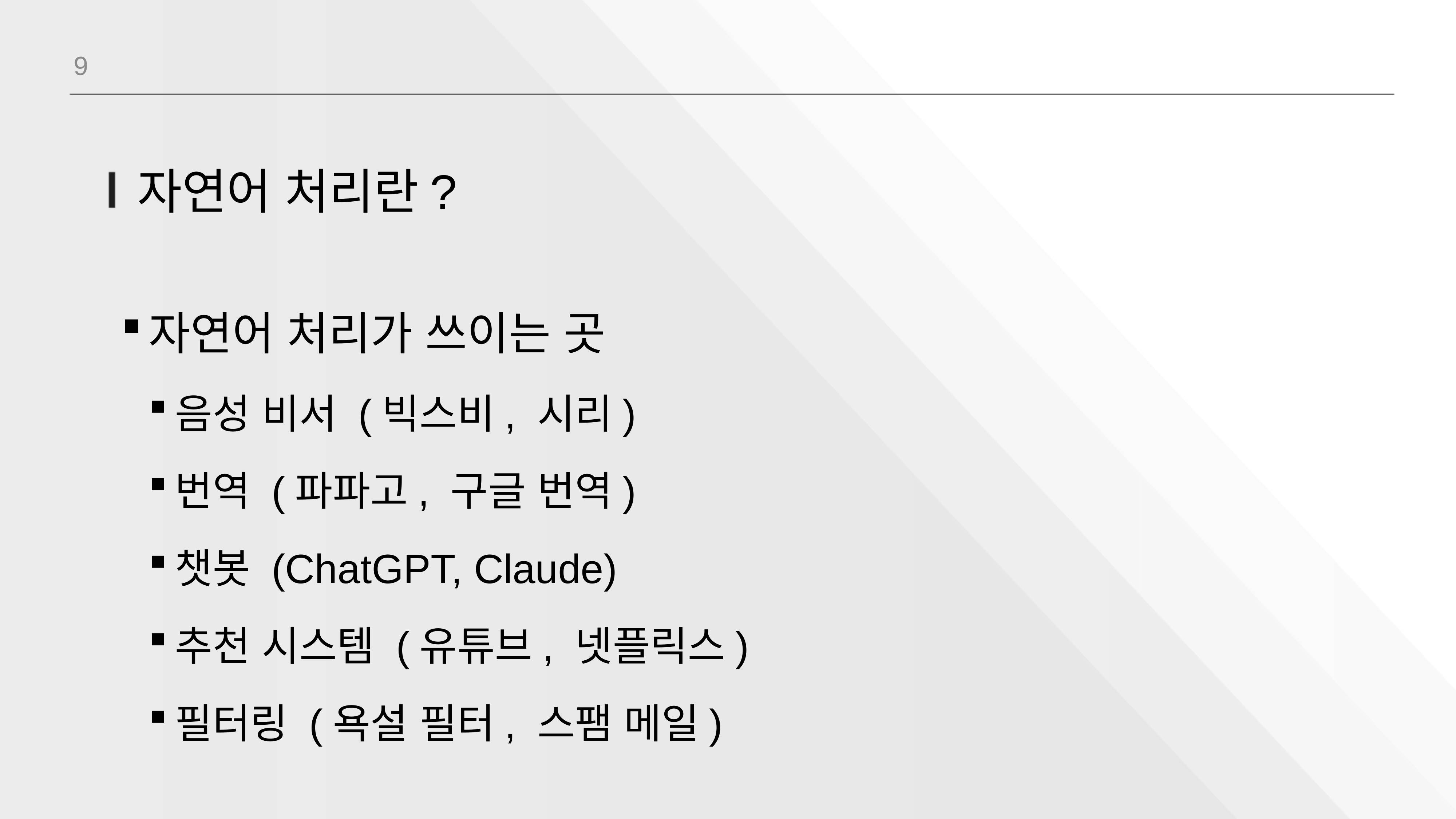

9
# 자연어 처리란?
자연어 처리가 쓰이는 곳
음성 비서 (빅스비, 시리)
번역 (파파고, 구글 번역)
챗봇 (ChatGPT, Claude)
추천 시스템 (유튜브, 넷플릭스)
필터링 (욕설 필터, 스팸 메일)